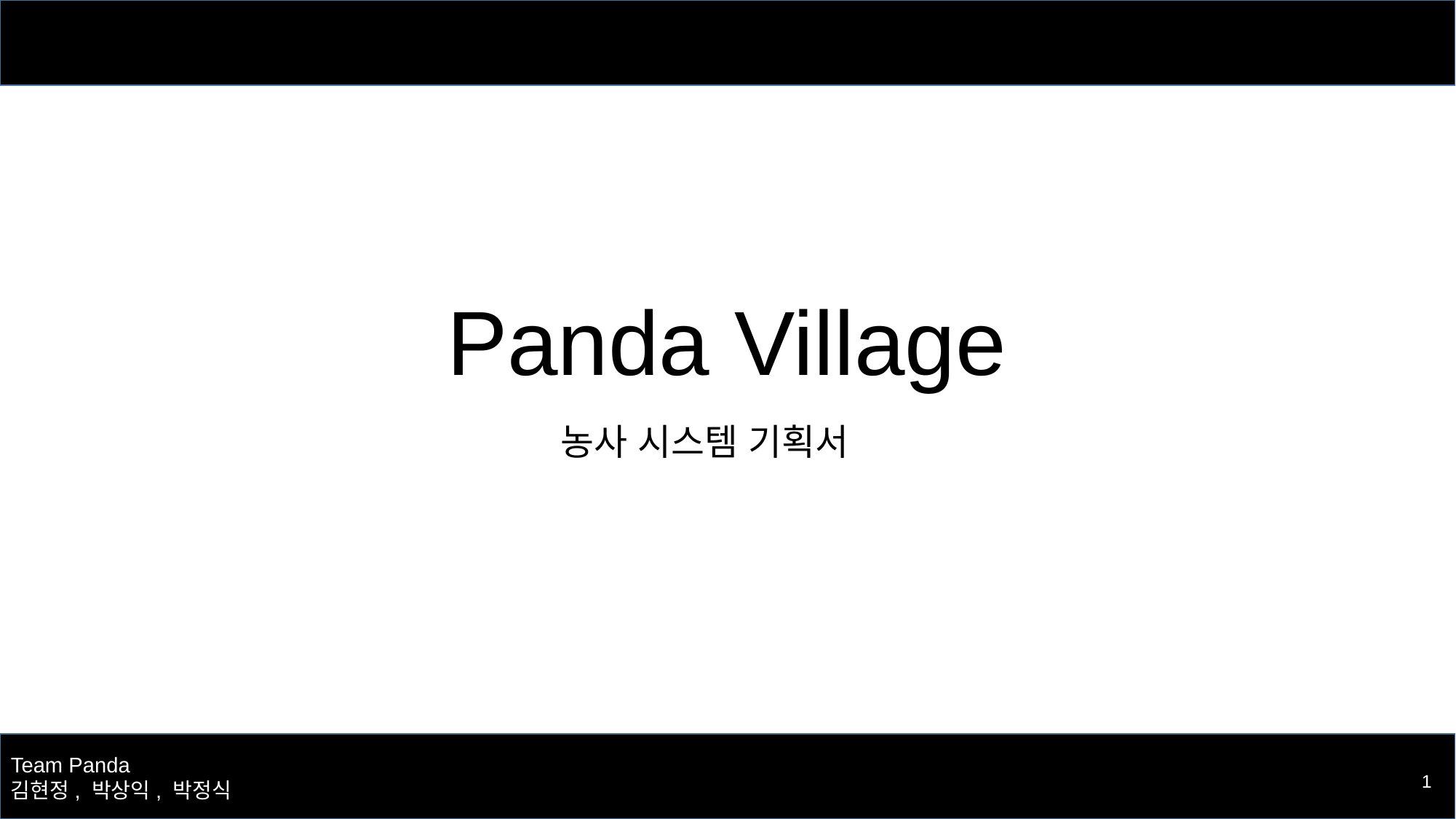

# Panda Village
농사 시스템 기획서
1